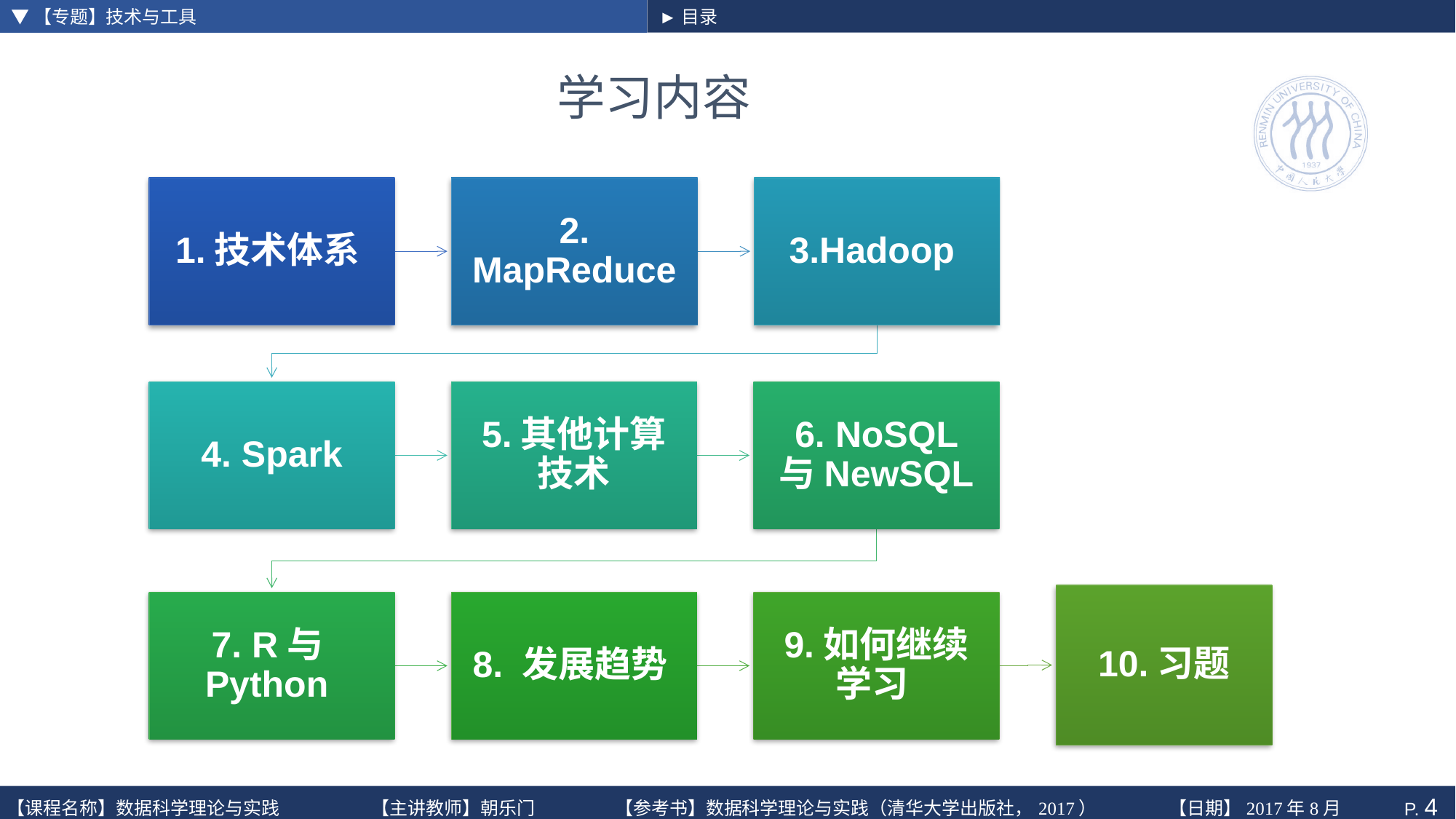

▼【专题】技术与工具
►目录
# 学习内容

1.技术体系

2. MapReduce

3.Hadoop

4. Spark

5.其他计算技术

6. NoSQL 与NewSQL

7. R与Python

8. 发展趋势

9.如何继续学习
10.习题